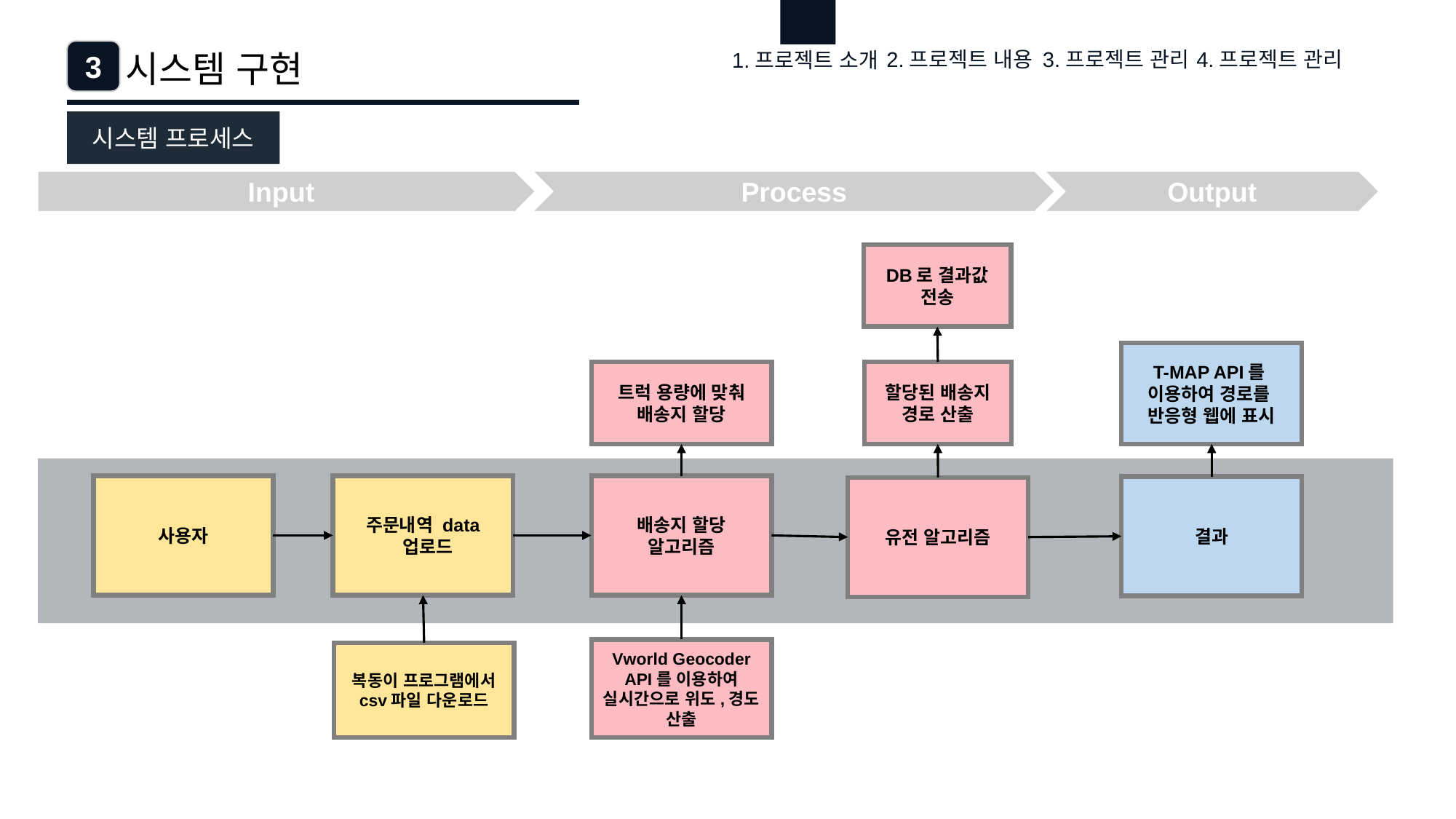

3
시스템 구현
4.프로젝트 관리
3.프로젝트 관리
2.프로젝트 내용
1.프로젝트 소개
시스템 프로세스
Input
Output
Process
DB로 결과값 전송
T-MAP API를
이용하여 경로를
반응형 웹에 표시
트럭 용량에 맞춰 배송지 할당
할당된 배송지 경로 산출
사용자
주문내역 data
 업로드
배송지 할당 알고리즘
결과
유전 알고리즘
Vworld Geocoder API를 이용하여 실시간으로 위도,경도 산출
복동이 프로그램에서 csv파일 다운로드
e7d195523061f1c0b9c437df2358c0cda14f5041a22fabbfBE2BE37675DC7AB669ED1A17F222BC996230C869F9A73B775AB9A6F73BCC744AF1BB55A31F7D215610F6B48D481C98CFAE215B20EECA2E6E46FEF645925D2EDE7553A9227EBA7FA89B0C2F58B1E177996467D2B4F67F8E4A143BADD80EDF54C4BFFB1601535DAA015E1F80B91CC64AE514A43949DB62D93E